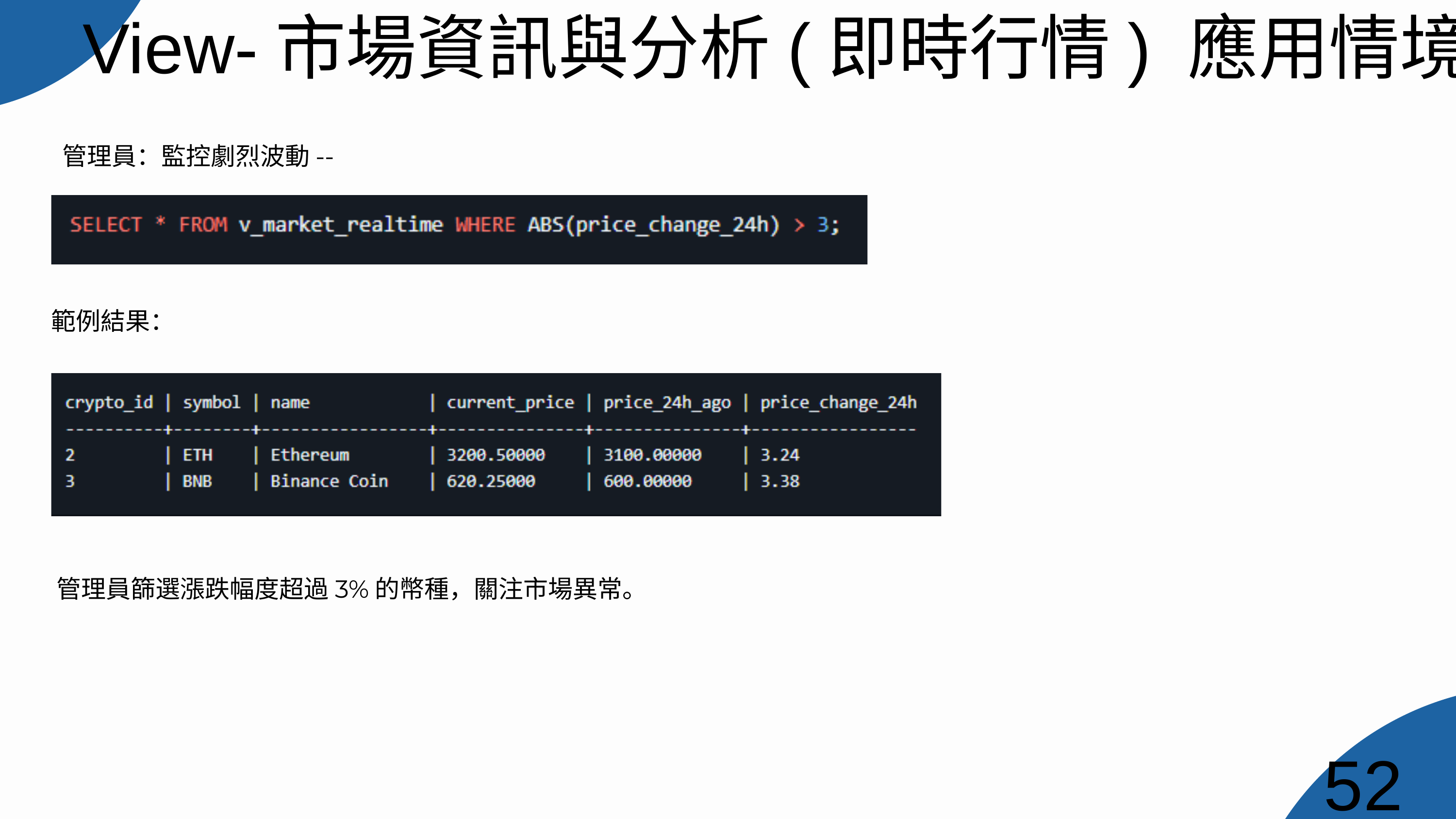

View-市場資訊與分析(即時行情) 應用情境
管理員：監控劇烈波動--

範例結果：

管理員篩選漲跌幅度超過3%的幣種，關注市場異常。

52